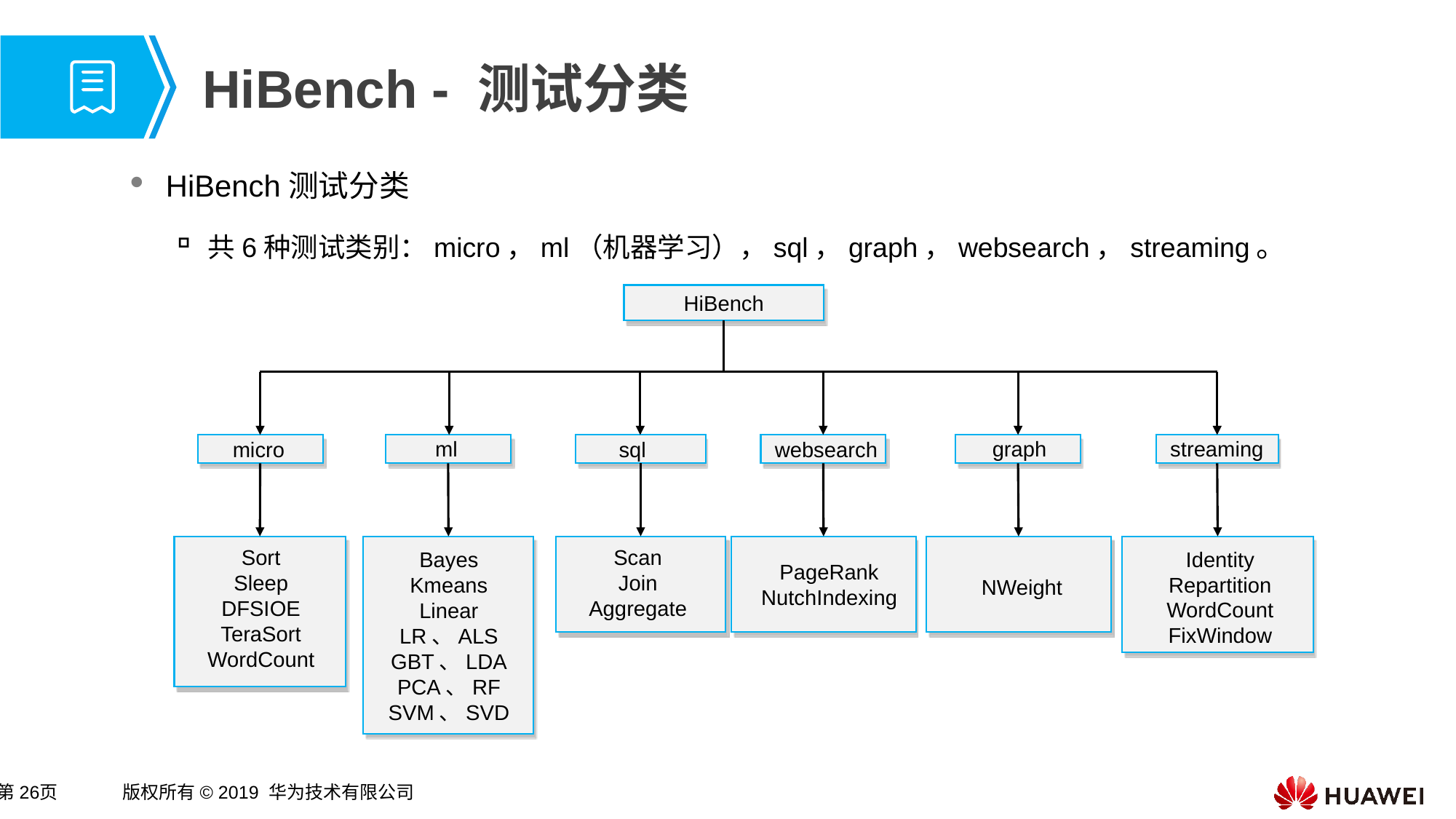

# HiBench - 测试分类
HiBench测试分类
共6种测试类别：micro，ml（机器学习），sql，graph，websearch，streaming。
HiBench
streaming
ml
graph
micro
sql
websearch

Sort
Sleep
DFSIOE
TeraSort
WordCount
Scan
Join
Aggregate
Identity
Repartition
WordCount
FixWindow
Bayes
Kmeans
Linear
LR、ALS
GBT、LDA
PCA、RF
SVM、SVD
PageRank
NutchIndexing
NWeight